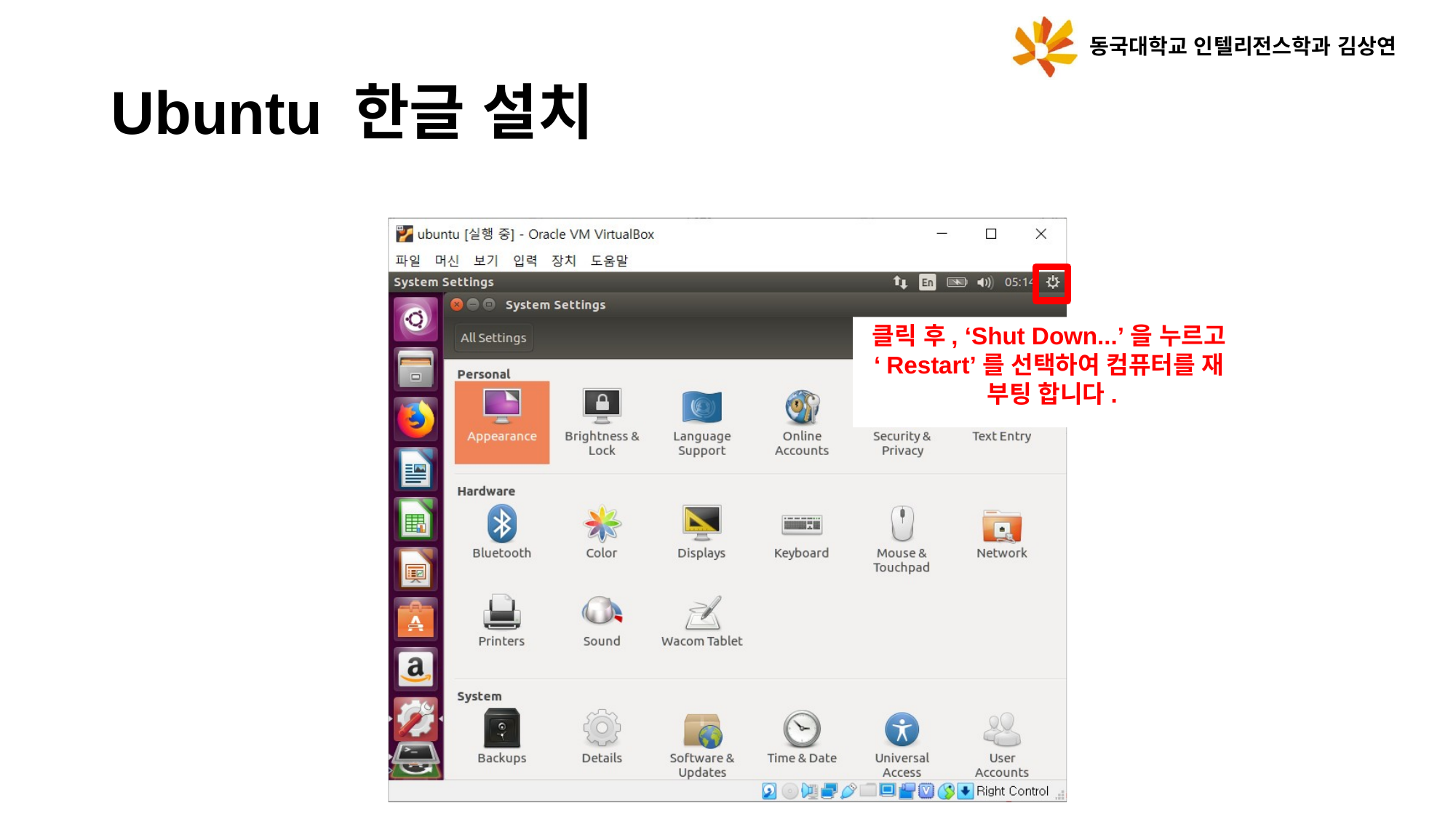

동국대학교 인텔리전스학과 김상연
# Ubuntu 한글 설치

클릭 후, ‘Shut Down...’을 누르고  ‘Restart’를 선택하여 컴퓨터를 재  부팅 합니다.